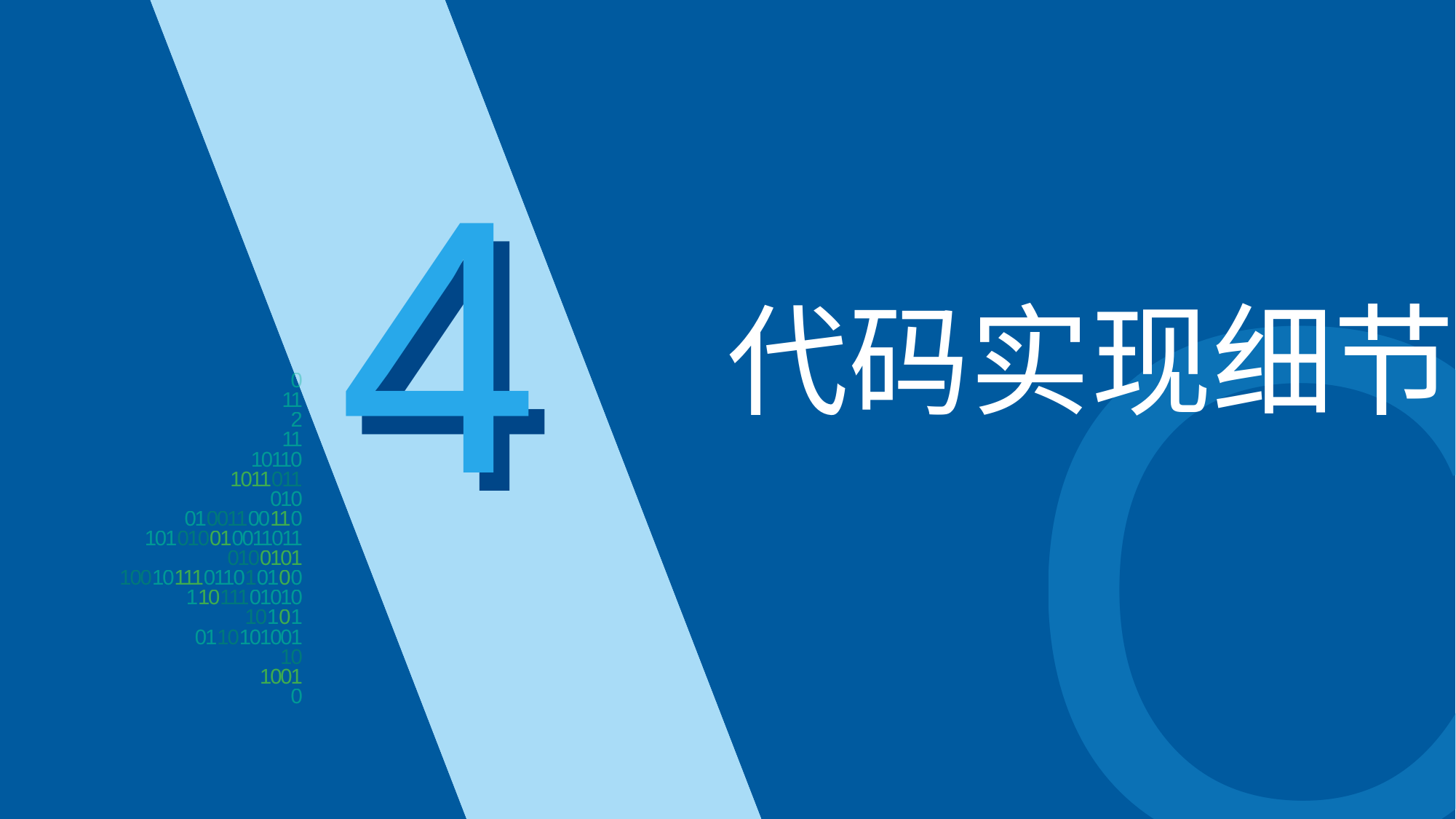

4
4
代码实现细节
0
11
2
11
10110
1011011
010
01001100110
101010010011011
0100101
10010111011010100
11011101010
10101
0110101001
10
1001
0